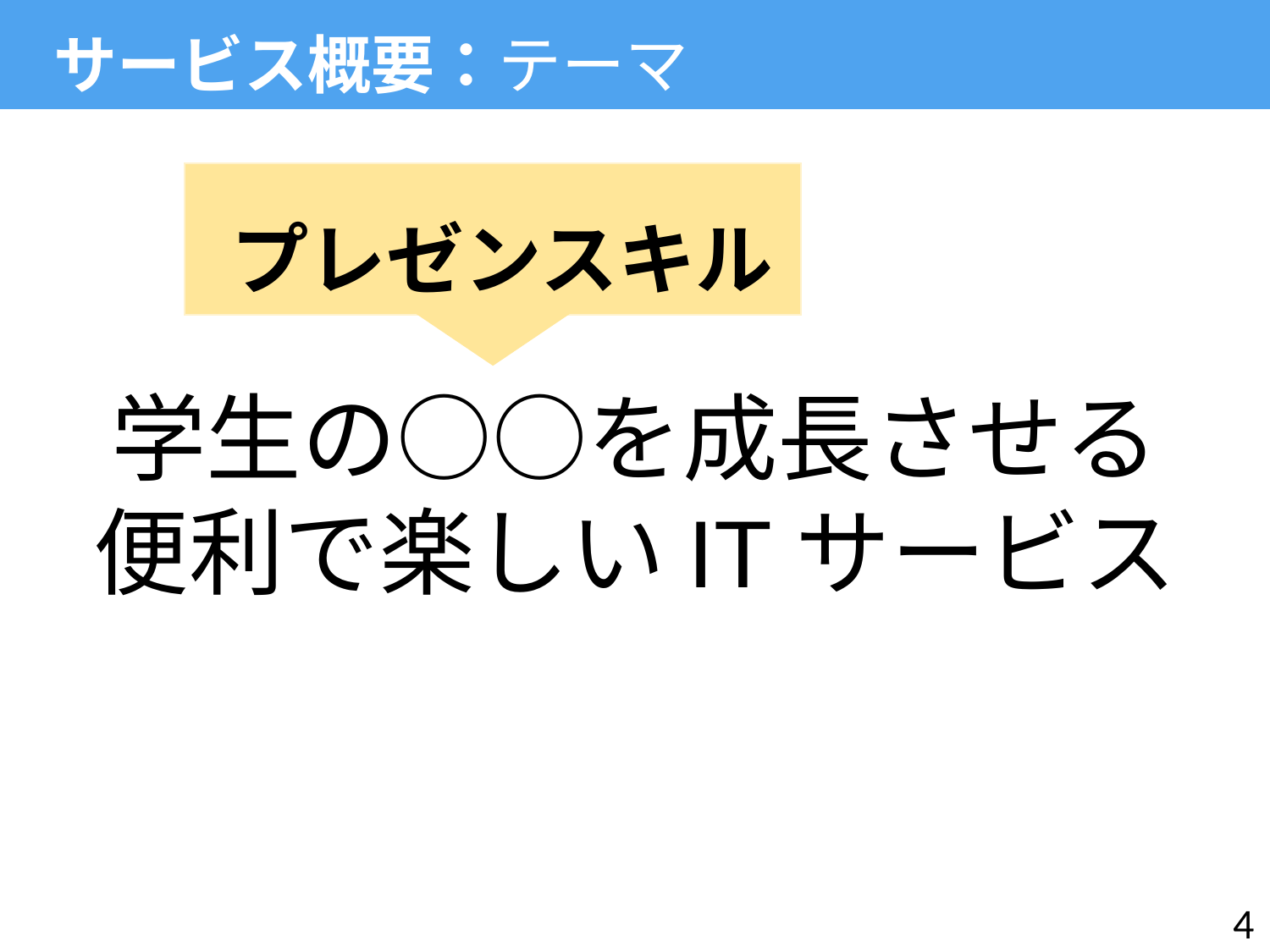

サービス概要：テーマ

プレゼンスキル

学生の○○を成長させる
便利で楽しいITサービス
4